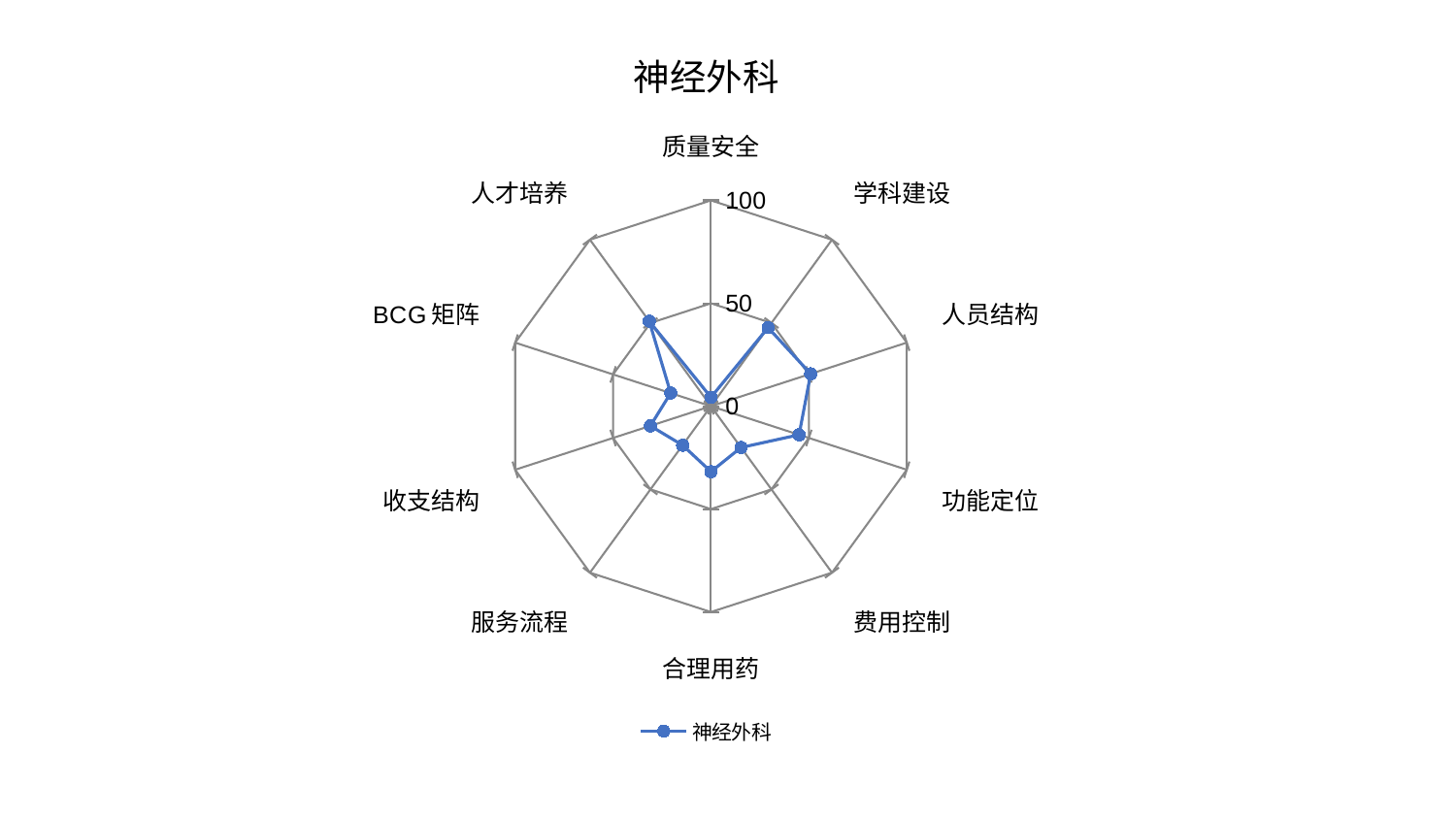

### Chart: 神经外科

| Category | 神经外科 |
|---|---|
| 质量安全 | 4.296057362105098 |
| 学科建设 | 47.192535836388444 |
| 人员结构 | 50.92725392207759 |
| 功能定位 | 44.99405461050214 |
| 费用控制 | 24.83476614312212 |
| 合理用药 | 31.828019591590245 |
| 服务流程 | 23.461823285040786 |
| 收支结构 | 30.96371766322017 |
| BCG矩阵 | 20.57918320905814 |
| 人才培养 | 51.04100260297287 |
118